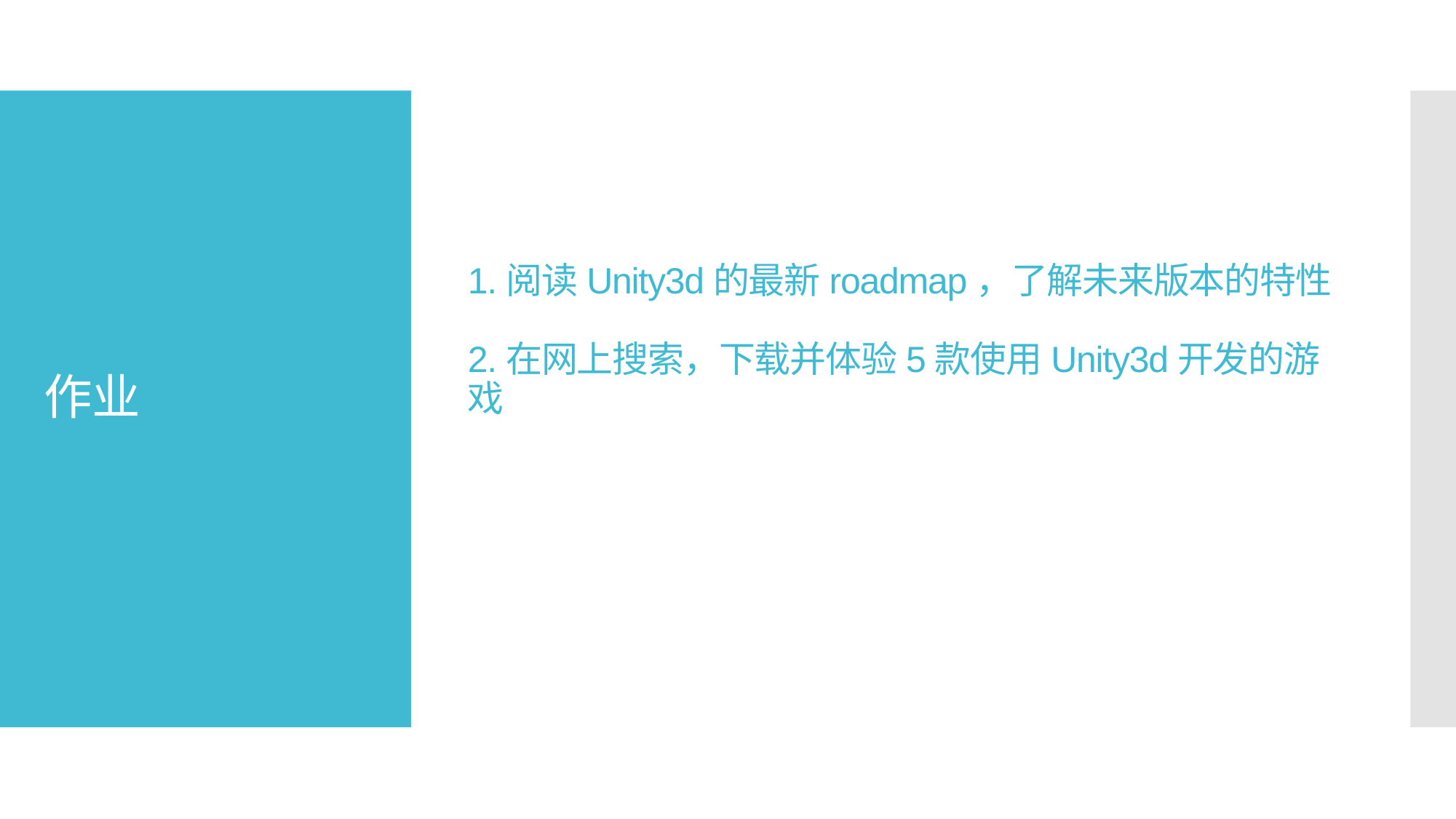

# 1.阅读Unity3d的最新roadmap，了解未来版本的特性 2.在网上搜索，下载并体验5款使用Unity3d开发的游戏
作业